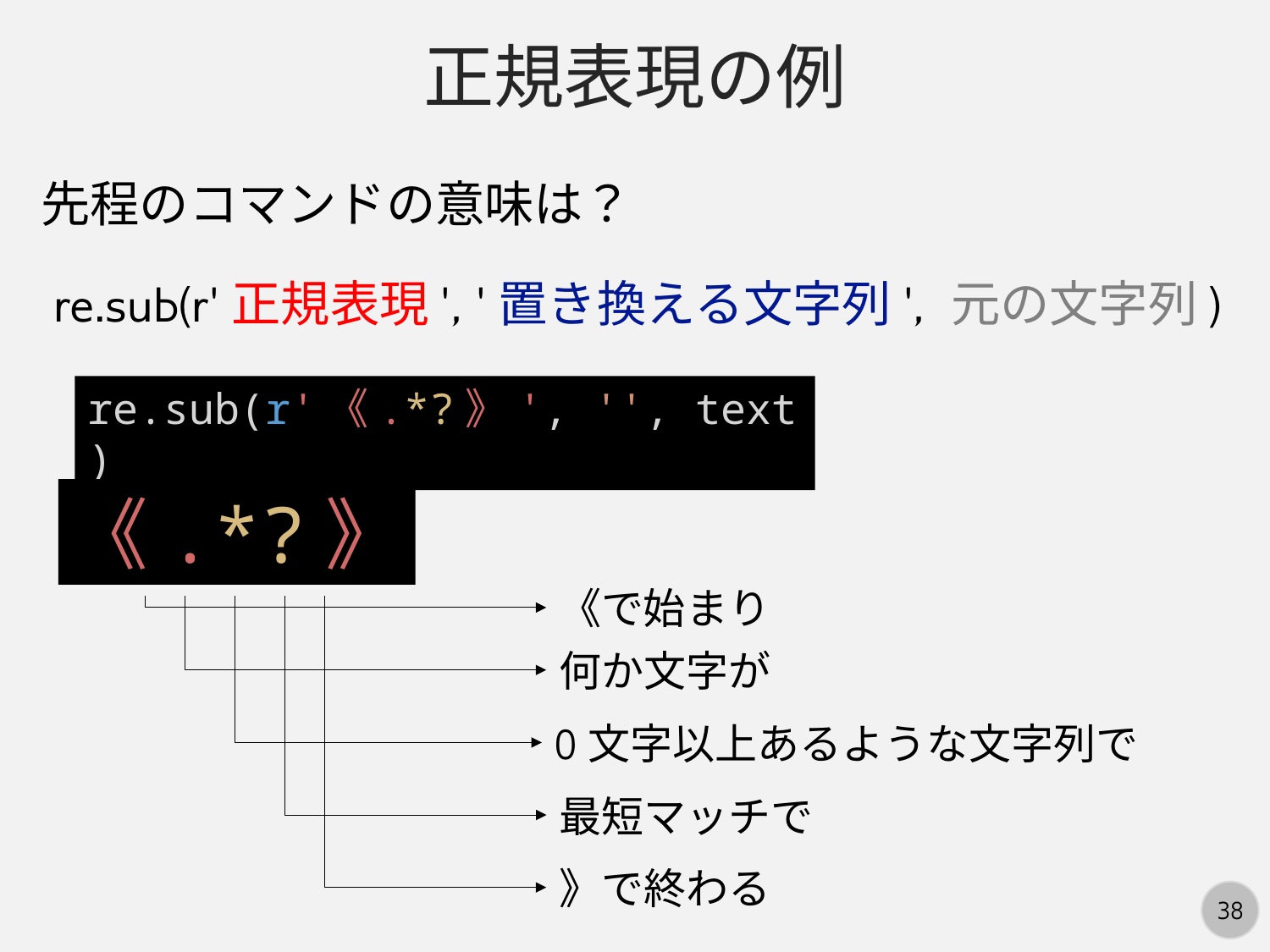

正規表現の例
先程のコマンドの意味は？
re.sub(r'正規表現', '置き換える文字列', 元の文字列)
re.sub(r'《.*?》', '', text)
《.*?》

《で始まり
何か文字が
0文字以上あるような文字列で
最短マッチで
》で終わる